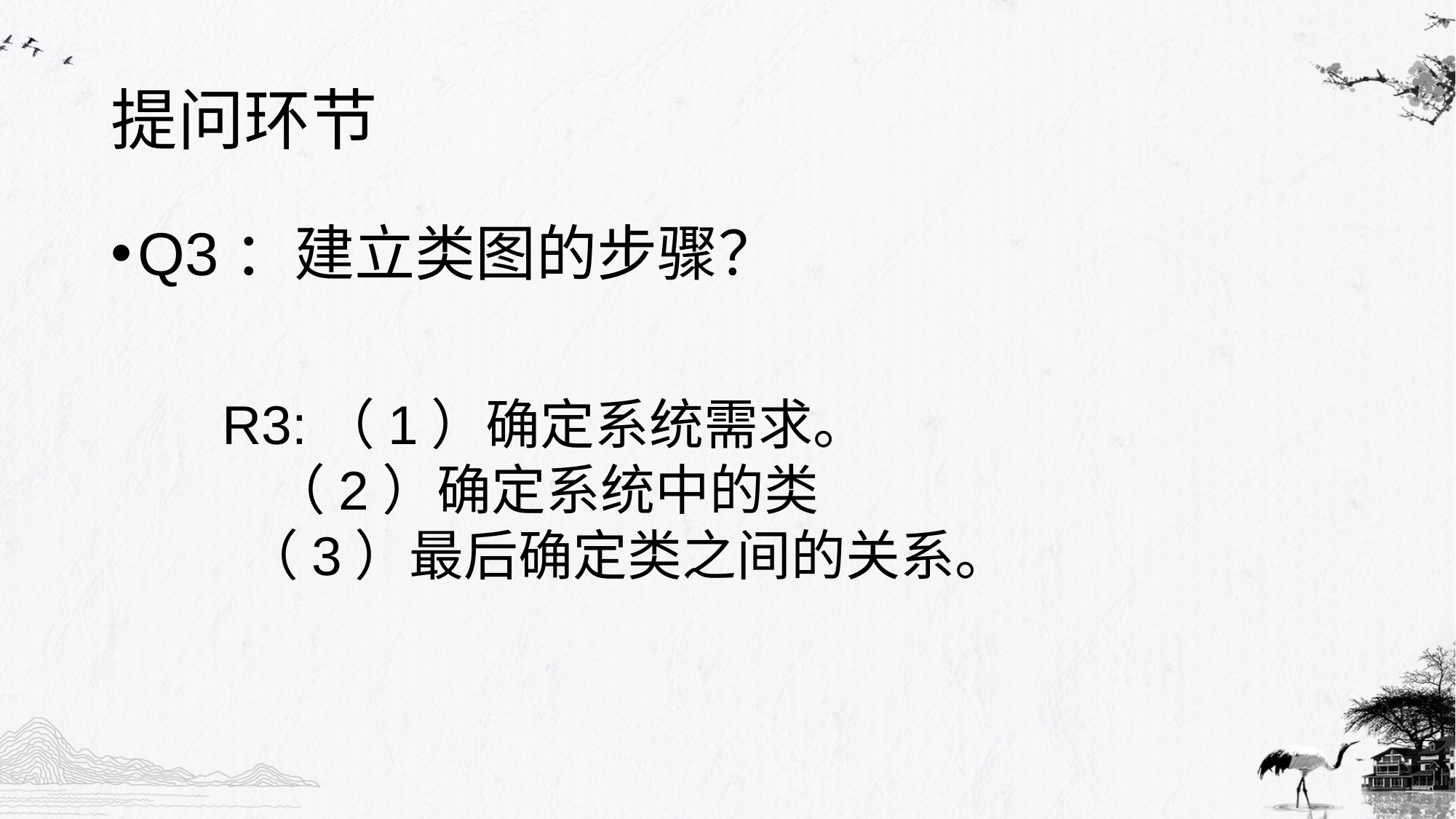

# 提问环节
Q3：建立类图的步骤？
R3:（1）确定系统需求。
（2）确定系统中的类
	（3）最后确定类之间的关系。